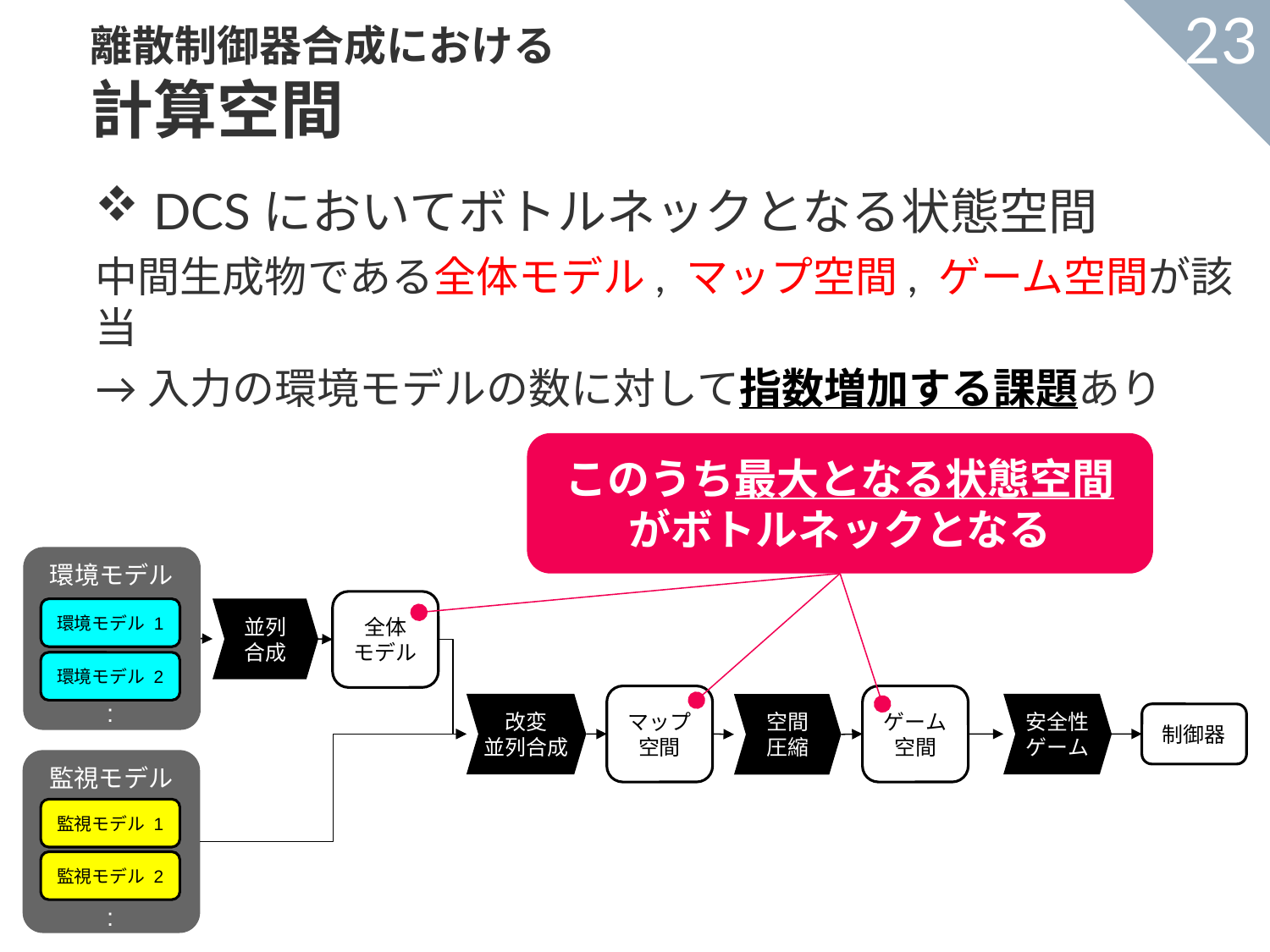

離散制御器合成における
計算空間
23

DCSにおいてボトルネックとなる状態空間
中間生成物である全体モデル, マップ空間, ゲーム空間が該当
→入力の環境モデルの数に対して指数増加する課題あり
このうち最大となる状態空間がボトルネックとなる
環境モデル
全体
モデル
並列
合成
環境モデル 1

環境モデル 2
マップ空間
ゲーム空間
:
改変
並列合成
安全性
ゲーム
空間
圧縮
制御器
監視モデル
監視モデル 1
監視モデル 2
: